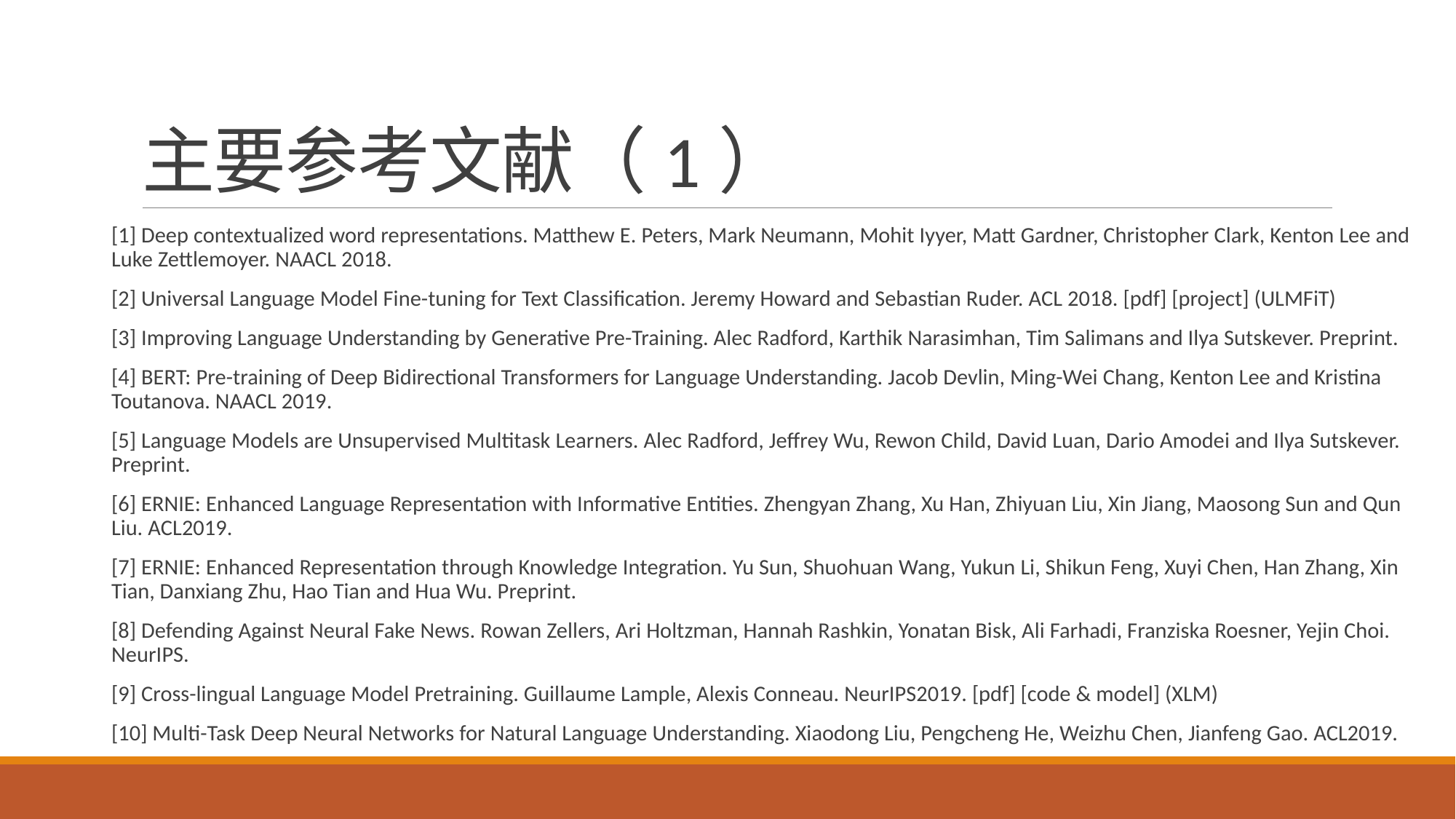

# 主要参考文献（1）
[1] Deep contextualized word representations. Matthew E. Peters, Mark Neumann, Mohit Iyyer, Matt Gardner, Christopher Clark, Kenton Lee and Luke Zettlemoyer. NAACL 2018.
[2] Universal Language Model Fine-tuning for Text Classification. Jeremy Howard and Sebastian Ruder. ACL 2018. [pdf] [project] (ULMFiT)
[3] Improving Language Understanding by Generative Pre-Training. Alec Radford, Karthik Narasimhan, Tim Salimans and Ilya Sutskever. Preprint.
[4] BERT: Pre-training of Deep Bidirectional Transformers for Language Understanding. Jacob Devlin, Ming-Wei Chang, Kenton Lee and Kristina Toutanova. NAACL 2019.
[5] Language Models are Unsupervised Multitask Learners. Alec Radford, Jeffrey Wu, Rewon Child, David Luan, Dario Amodei and Ilya Sutskever. Preprint.
[6] ERNIE: Enhanced Language Representation with Informative Entities. Zhengyan Zhang, Xu Han, Zhiyuan Liu, Xin Jiang, Maosong Sun and Qun Liu. ACL2019.
[7] ERNIE: Enhanced Representation through Knowledge Integration. Yu Sun, Shuohuan Wang, Yukun Li, Shikun Feng, Xuyi Chen, Han Zhang, Xin Tian, Danxiang Zhu, Hao Tian and Hua Wu. Preprint.
[8] Defending Against Neural Fake News. Rowan Zellers, Ari Holtzman, Hannah Rashkin, Yonatan Bisk, Ali Farhadi, Franziska Roesner, Yejin Choi. NeurIPS.
[9] Cross-lingual Language Model Pretraining. Guillaume Lample, Alexis Conneau. NeurIPS2019. [pdf] [code & model] (XLM)
[10] Multi-Task Deep Neural Networks for Natural Language Understanding. Xiaodong Liu, Pengcheng He, Weizhu Chen, Jianfeng Gao. ACL2019.